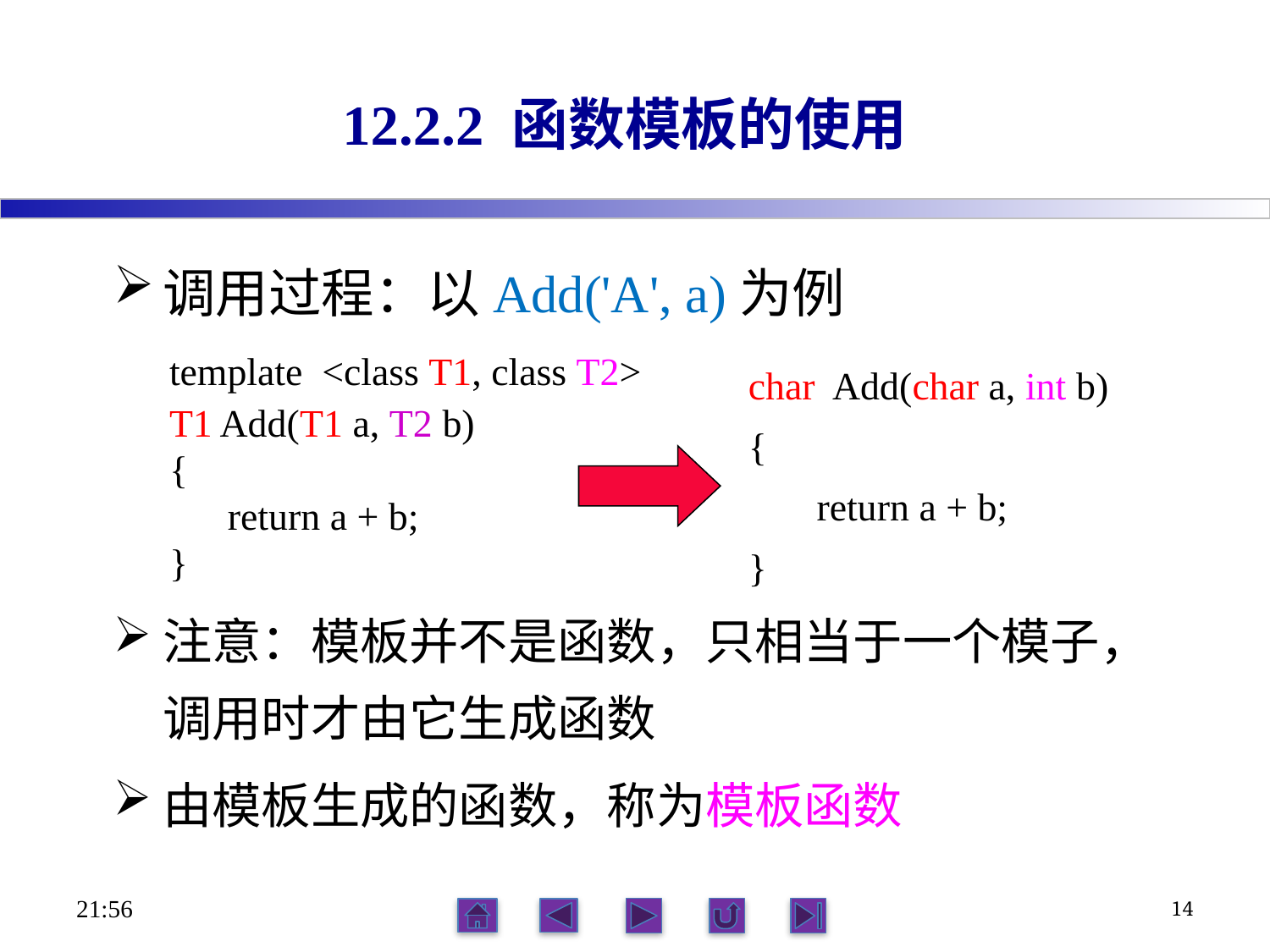

# 12.2.2 函数模板的使用
调用过程：以Add('A', a)为例

注意：模板并不是函数，只相当于一个模子，调用时才由它生成函数
由模板生成的函数，称为模板函数
template  <class T1, class T2>
T1 Add(T1 a, T2 b)
{
      return a + b;
}
char  Add(char a, int b)
{
       return a + b;
}

21:56
14